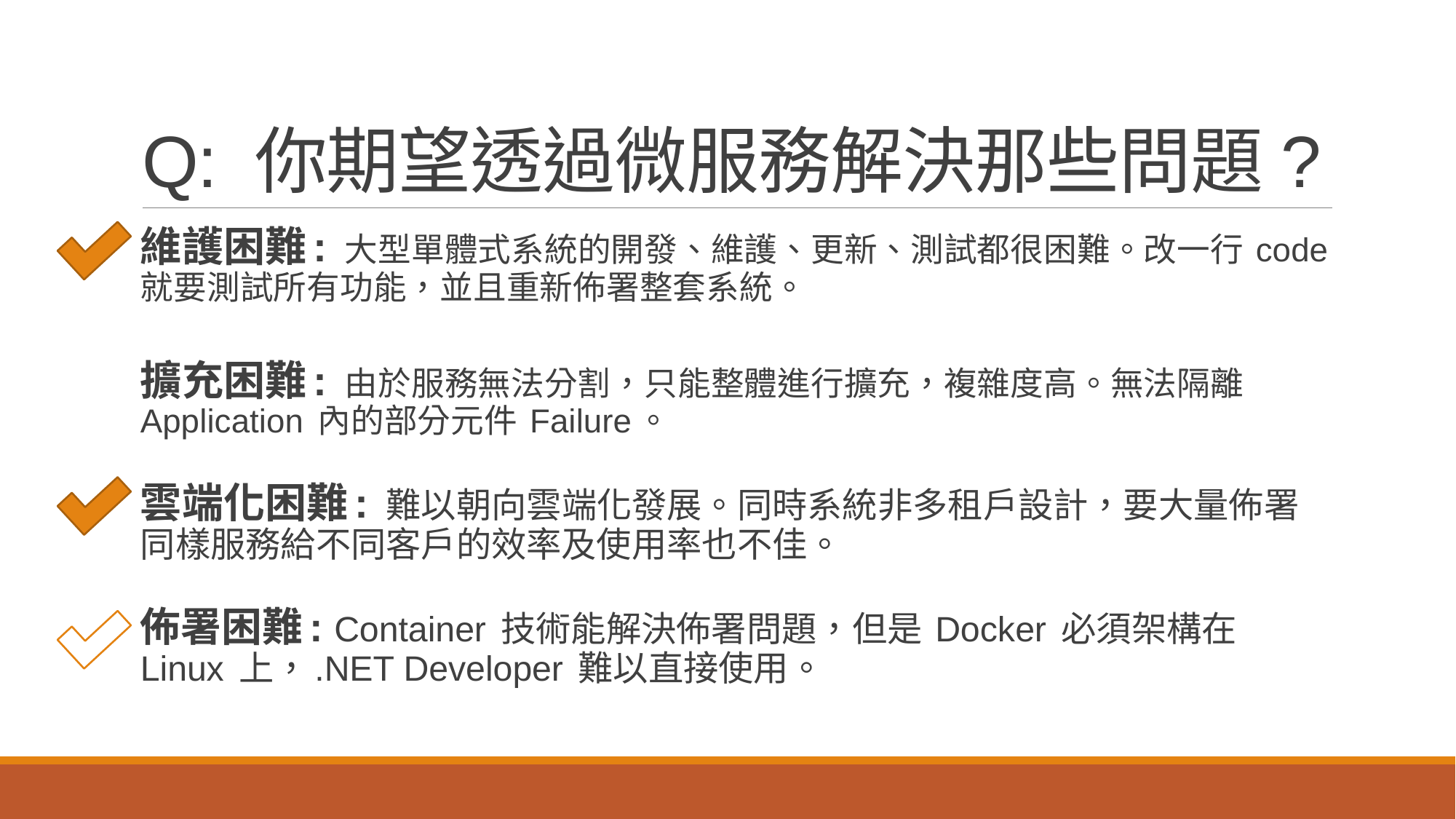

# Q: 你期望透過微服務解決那些問題?
維護困難: 大型單體式系統的開發、維護、更新、測試都很困難。改一行 code 就要測試所有功能，並且重新佈署整套系統。
擴充困難: 由於服務無法分割，只能整體進行擴充，複雜度高。無法隔離 Application 內的部分元件 Failure。
雲端化困難: 難以朝向雲端化發展。同時系統非多租戶設計，要大量佈署同樣服務給不同客戶的效率及使用率也不佳。
佈署困難: Container 技術能解決佈署問題，但是 Docker 必須架構在 Linux 上，.NET Developer 難以直接使用。